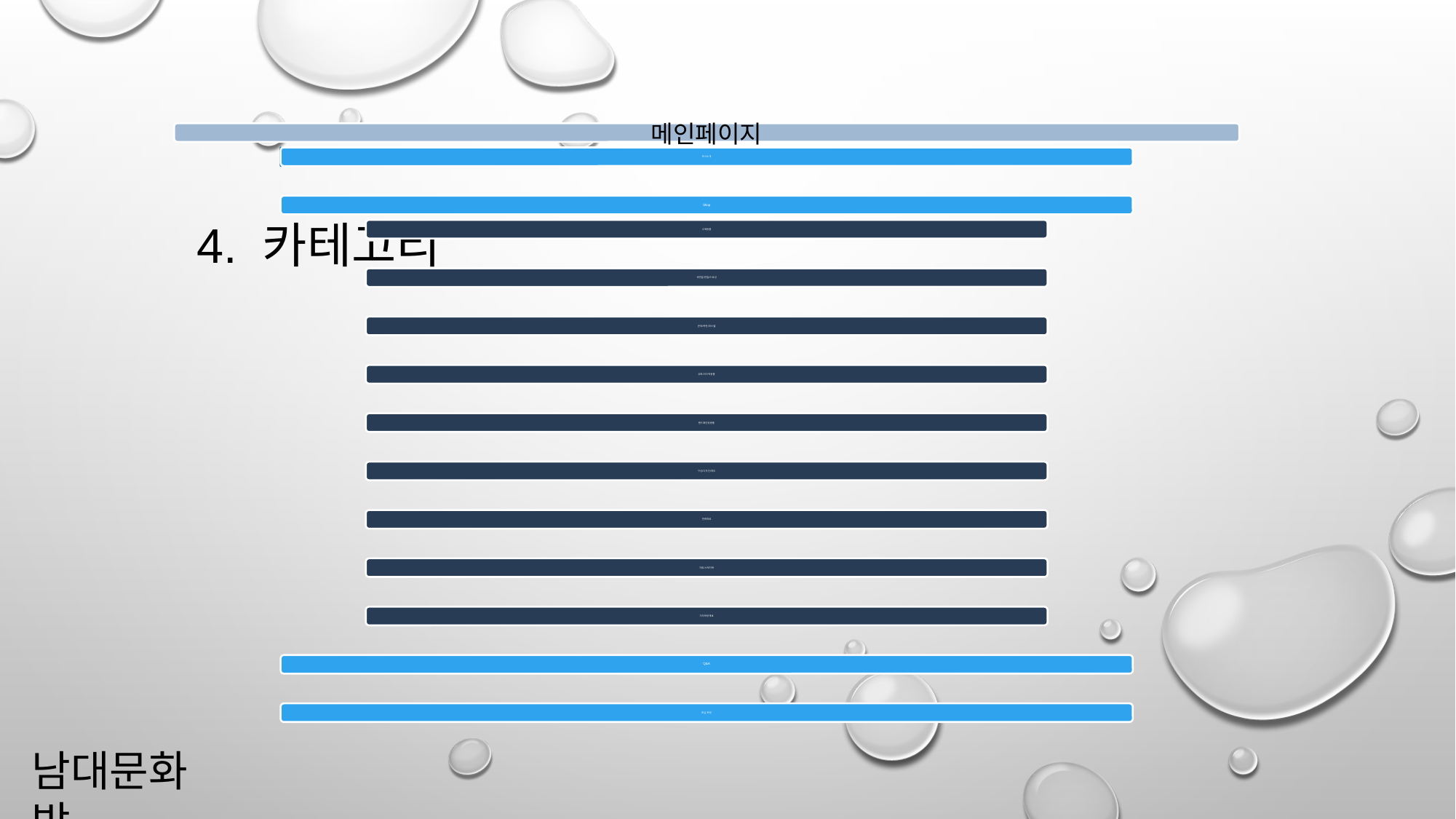

메인페이지
회사소개
수채용품
Q&A
화실,학원
Shop
색연필/연필/드로잉
콘테/목탄/파스텔
유화/아크릭용품
핸드페인팅용품
구성/디자인/제도
판화재료
지류/스케치북
기타화방재료
4. 카테고리
남대문화방